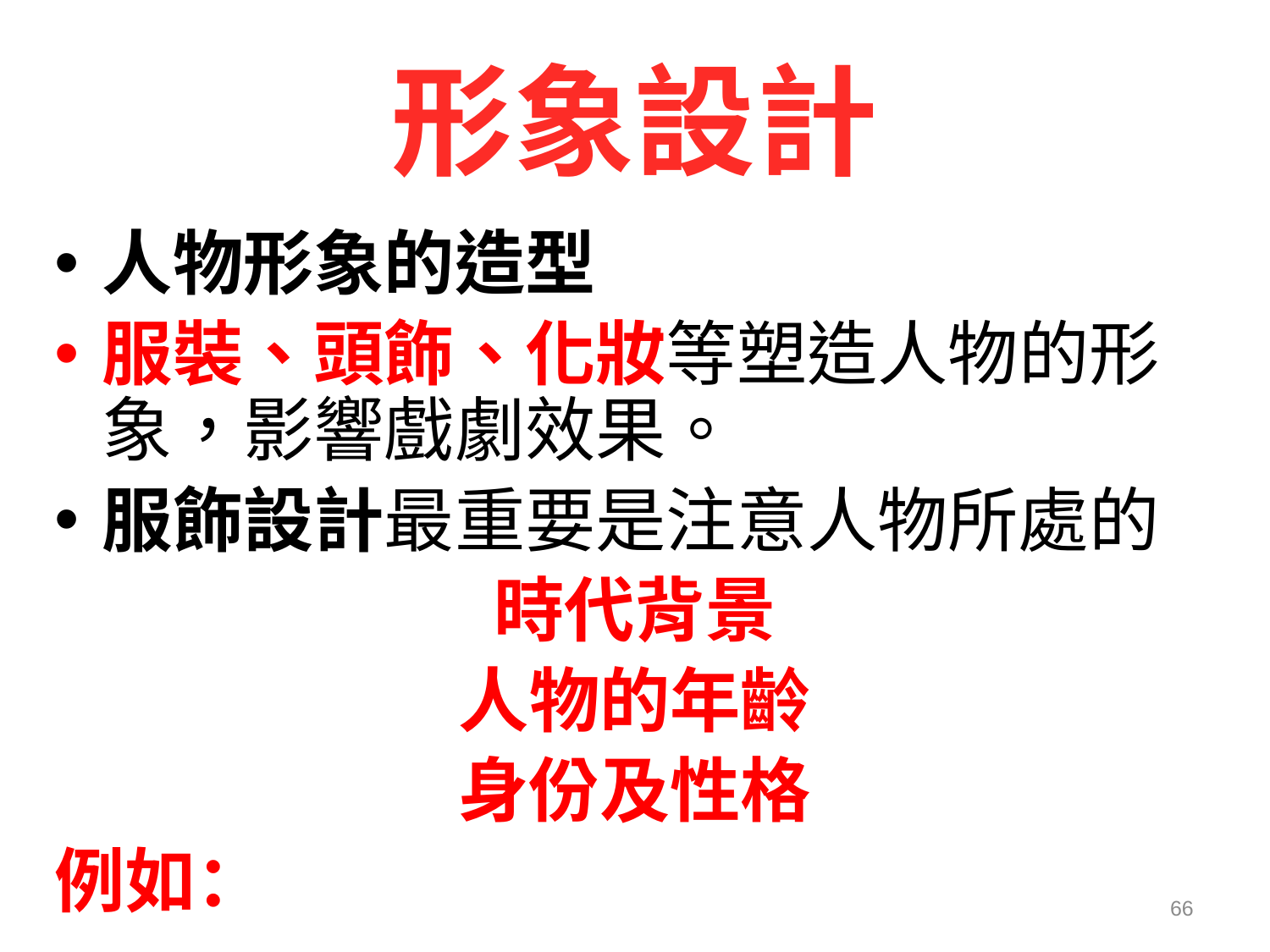

# 形象設計
人物形象的造型
服裝、頭飾、化妝等塑造人物的形象，影響戲劇效果。
服飾設計最重要是注意人物所處的
時代背景
人物的年齡
身份及性格
例如：
66